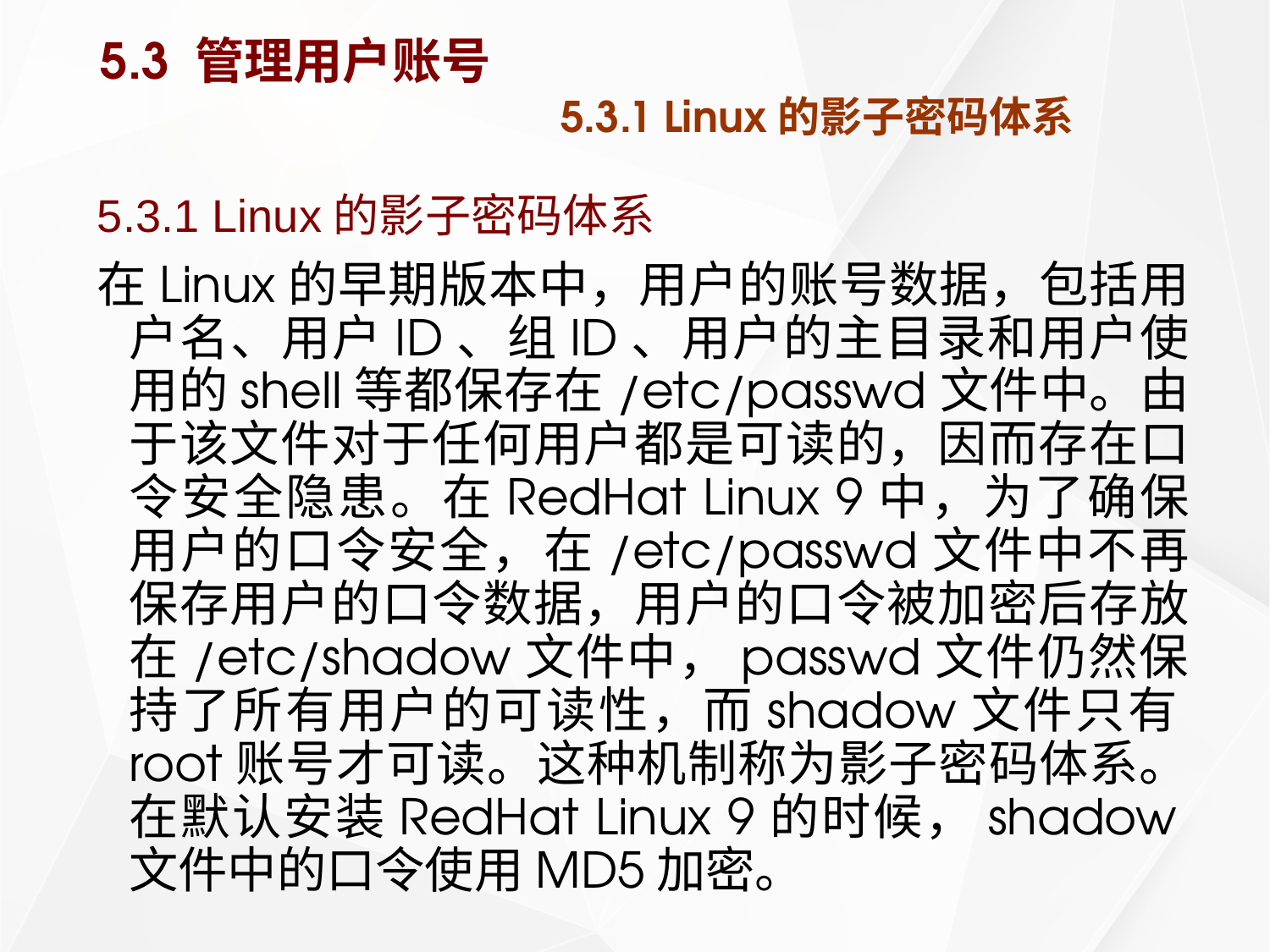

# 5.3 管理用户账号 5.3.1 Linux的影子密码体系
5.3.1 Linux的影子密码体系
在Linux的早期版本中，用户的账号数据，包括用户名、用户ID、组ID、用户的主目录和用户使用的shell等都保存在/etc/passwd文件中。由于该文件对于任何用户都是可读的，因而存在口令安全隐患。在RedHat Linux 9中，为了确保用户的口令安全，在/etc/passwd文件中不再保存用户的口令数据，用户的口令被加密后存放在/etc/shadow文件中，passwd文件仍然保持了所有用户的可读性，而shadow文件只有root账号才可读。这种机制称为影子密码体系。在默认安装RedHat Linux 9的时候，shadow文件中的口令使用MD5加密。